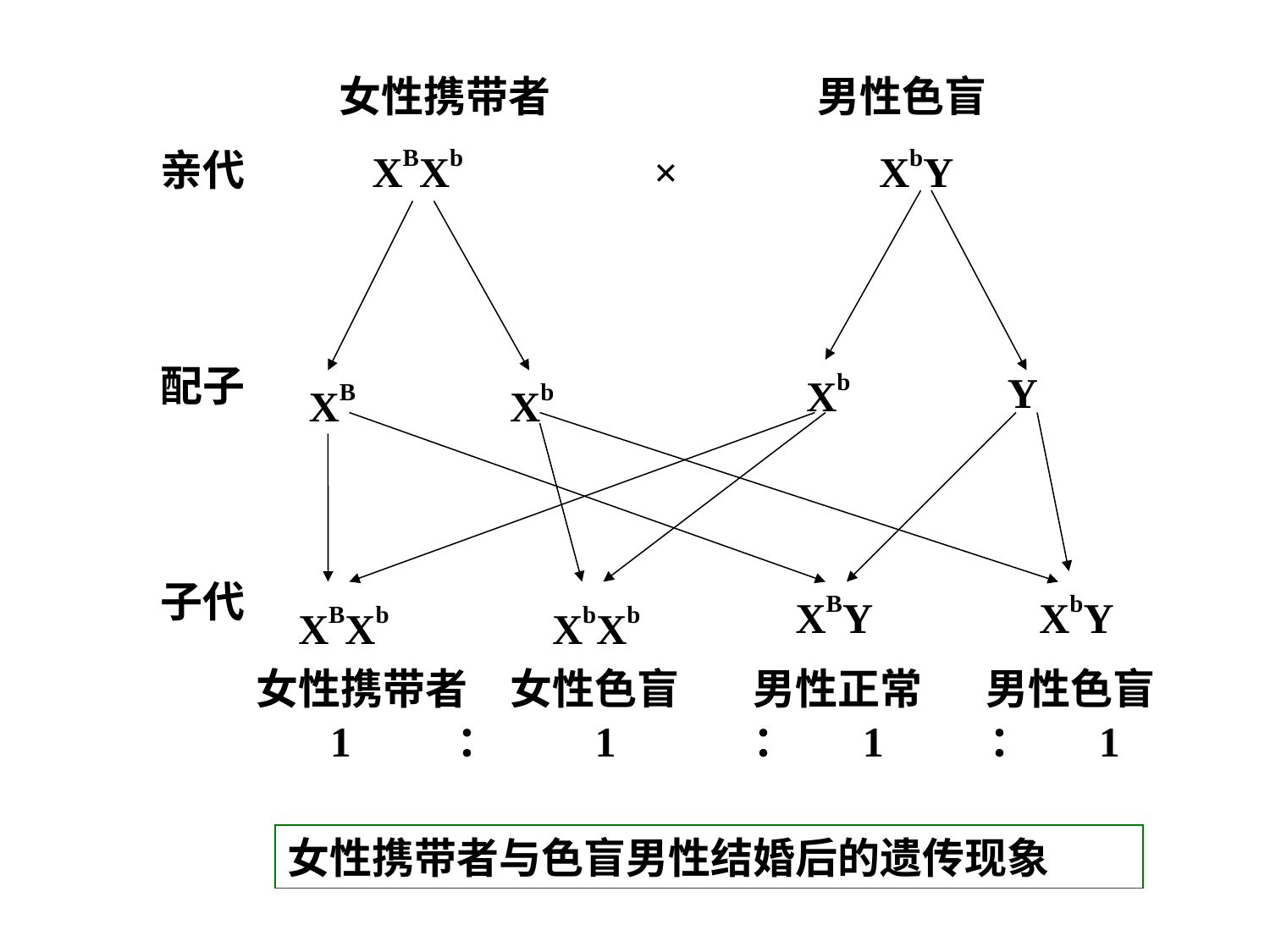

女性携带者                            男性色盲
     XBXb                  ×                   XbY
亲代

配子

子代

Xb
Y
XB
Xb

XBY
XbY
XBXb
XbXb
女性携带者
女性色盲
男性正常
男性色盲
        1         ：         1            ：      1         ：      1
女性携带者与色盲男性结婚后的遗传现象